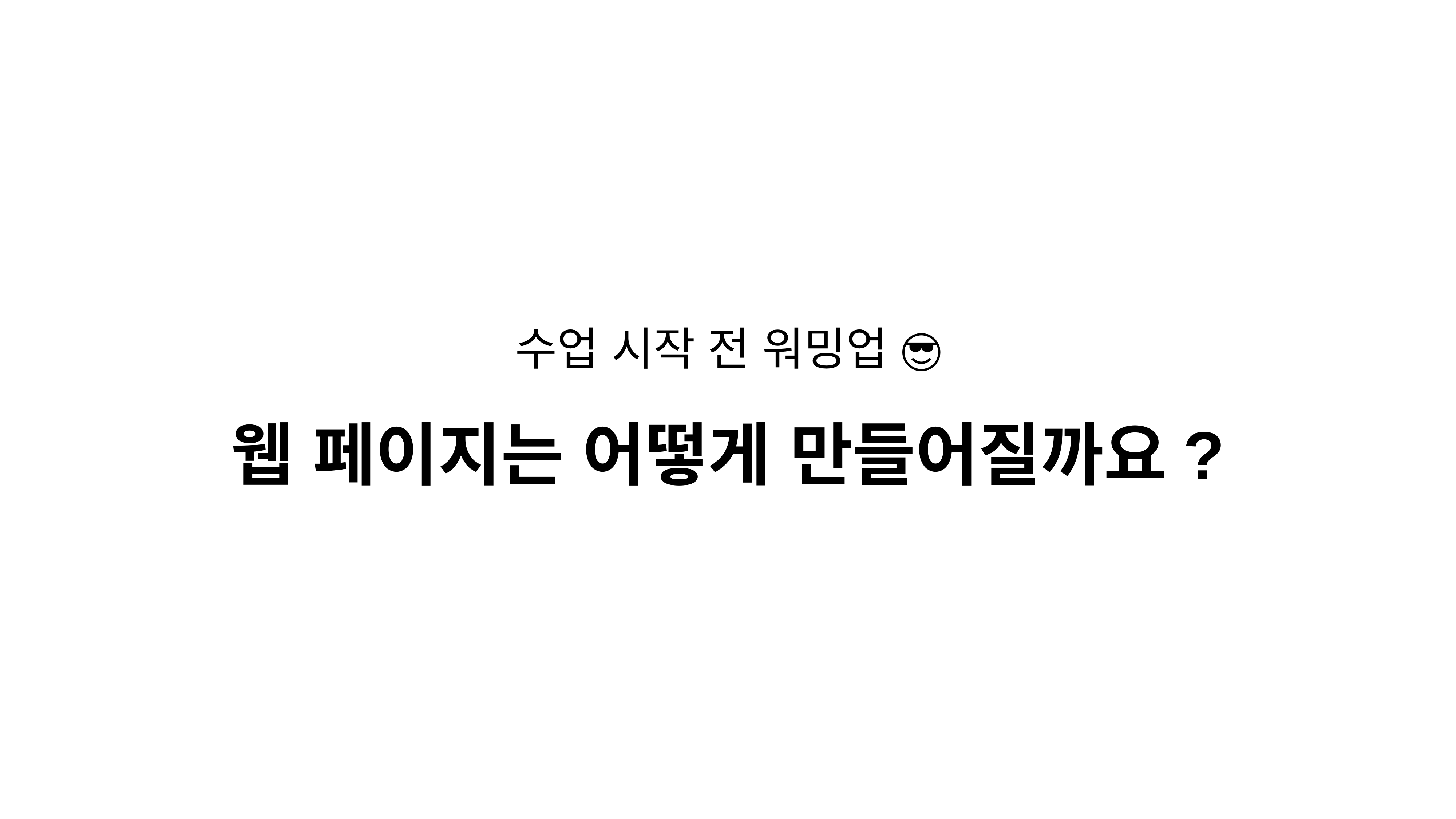

수업 시작 전 워밍업 😎
웹 페이지는 어떻게 만들어질까요?